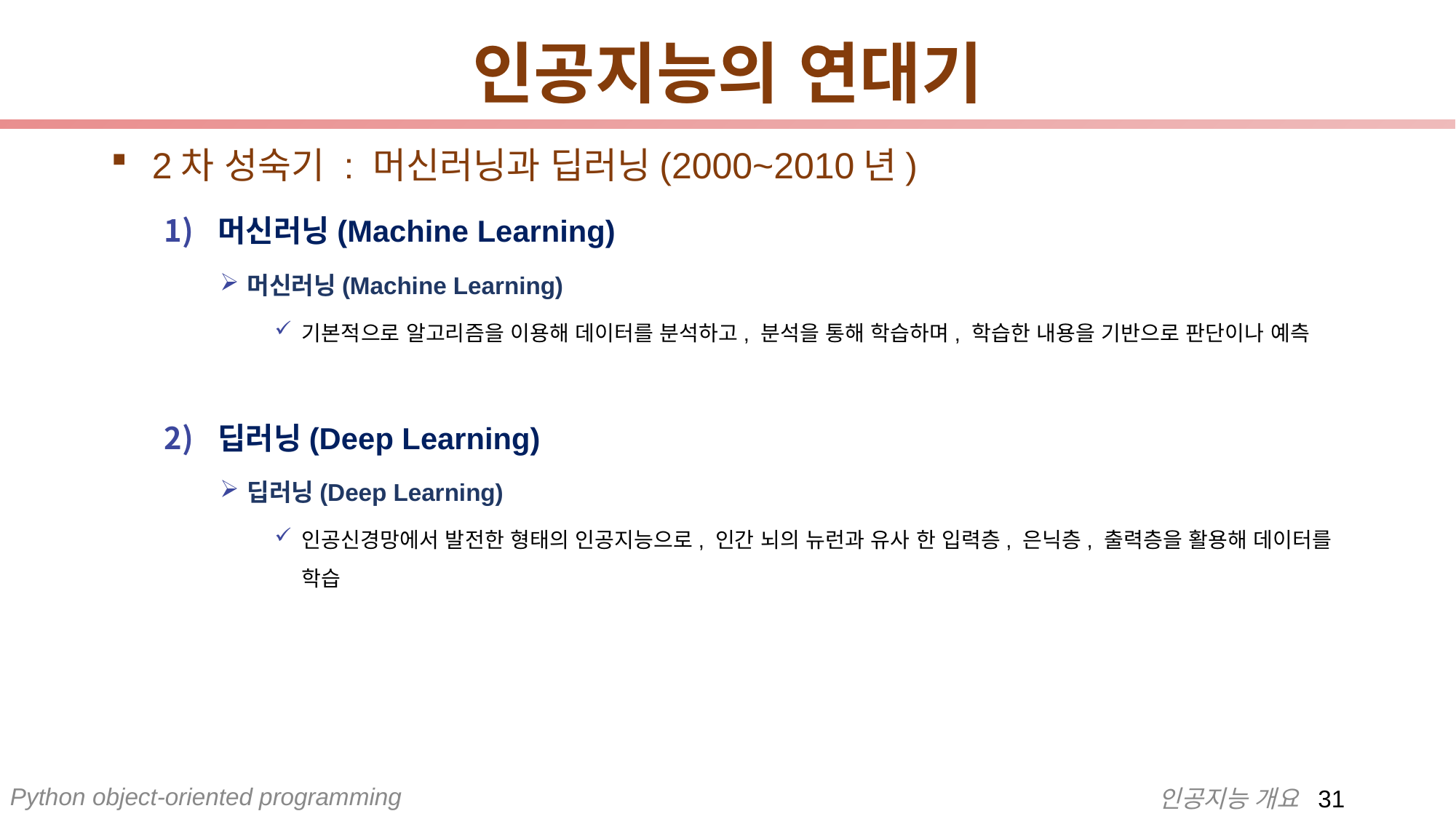

# 인공지능의 연대기
2차 성숙기 : 머신러닝과 딥러닝(2000~2010년)
머신러닝(Machine Learning)
머신러닝(Machine Learning)
기본적으로 알고리즘을 이용해 데이터를 분석하고, 분석을 통해 학습하며, 학습한 내용을 기반으로 판단이나 예측

딥러닝(Deep Learning)
딥러닝(Deep Learning)
인공신경망에서 발전한 형태의 인공지능으로, 인간 뇌의 뉴런과 유사 한 입력층, 은닉층, 출력층을 활용해 데이터를 학습